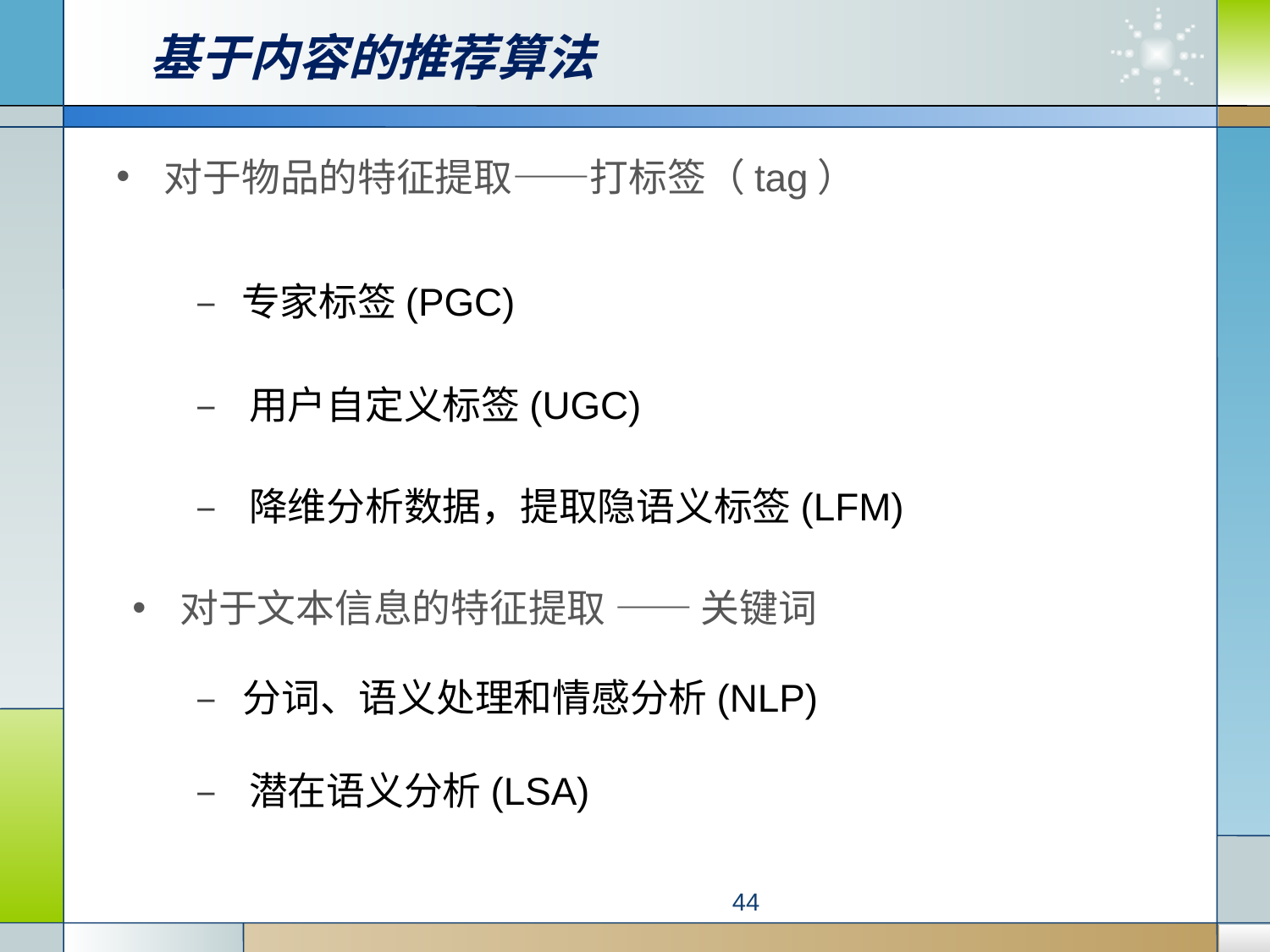

# 基于内容的推荐算法
对于物品的特征提取——打标签（tag）

–  专家标签(PGC)
–   用户自定义标签(UGC)
–   降维分析数据，提取隐语义标签(LFM)
对于文本信息的特征提取 —— 关键词

–  分词、语义处理和情感分析(NLP)

–   潜在语义分析(LSA)
44